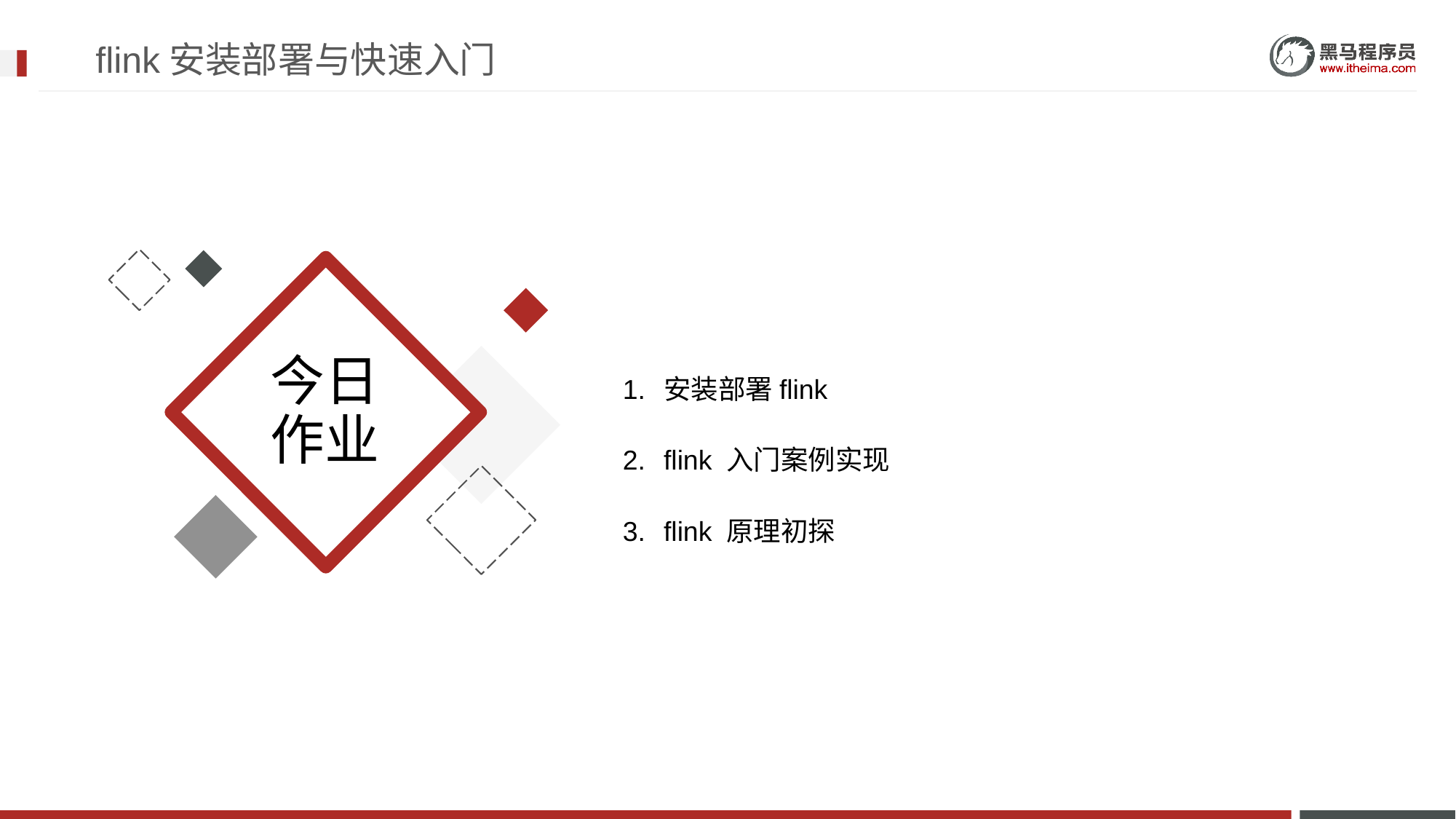

# flink安装部署与快速入门
安装部署flink
flink 入门案例实现
flink 原理初探